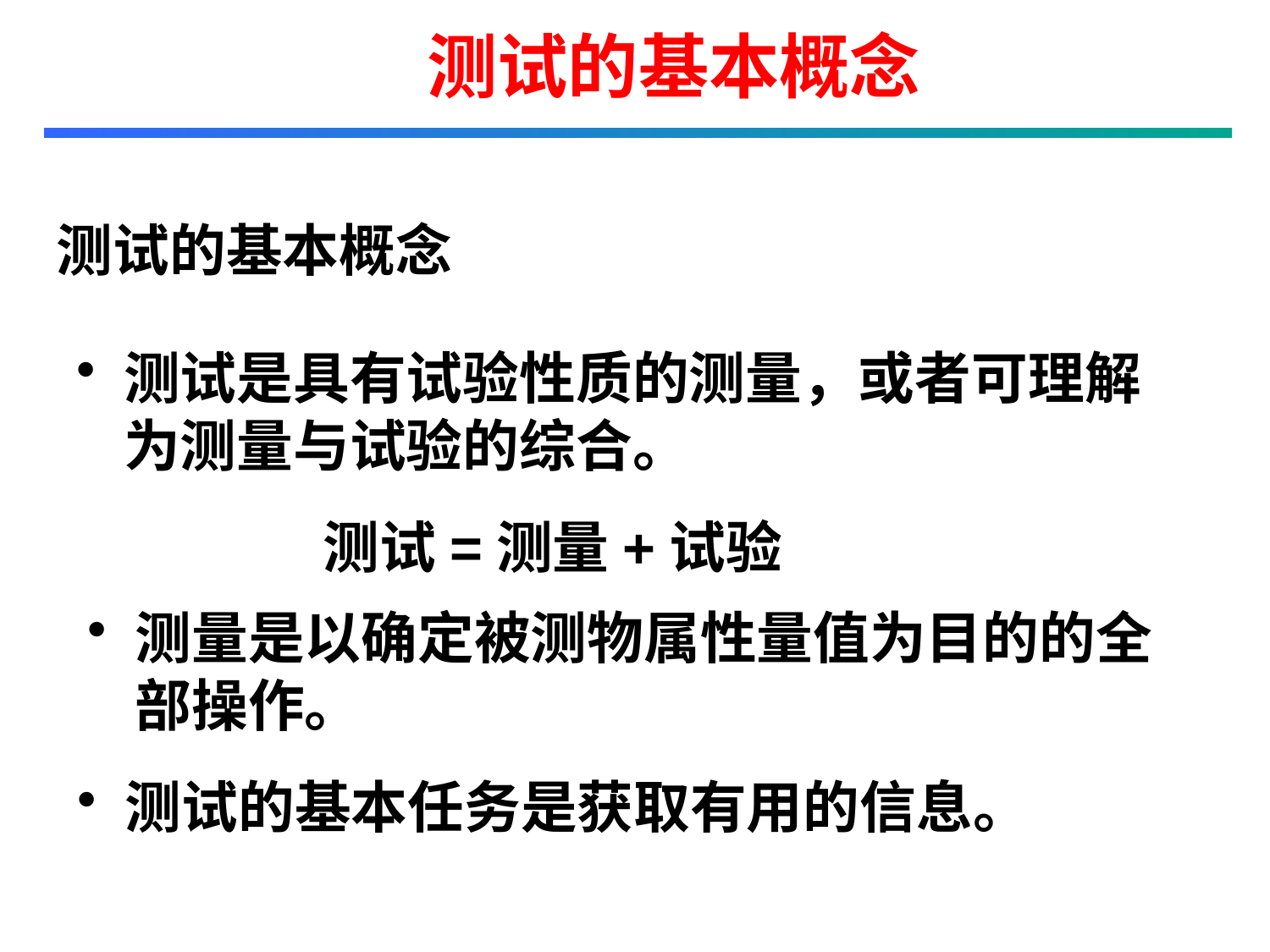

测试的基本概念

测试的基本概念
测试是具有试验性质的测量，或者可理解为测量与试验的综合。
测试=测量+试验
测量是以确定被测物属性量值为目的的全部操作。
测试的基本任务是获取有用的信息。